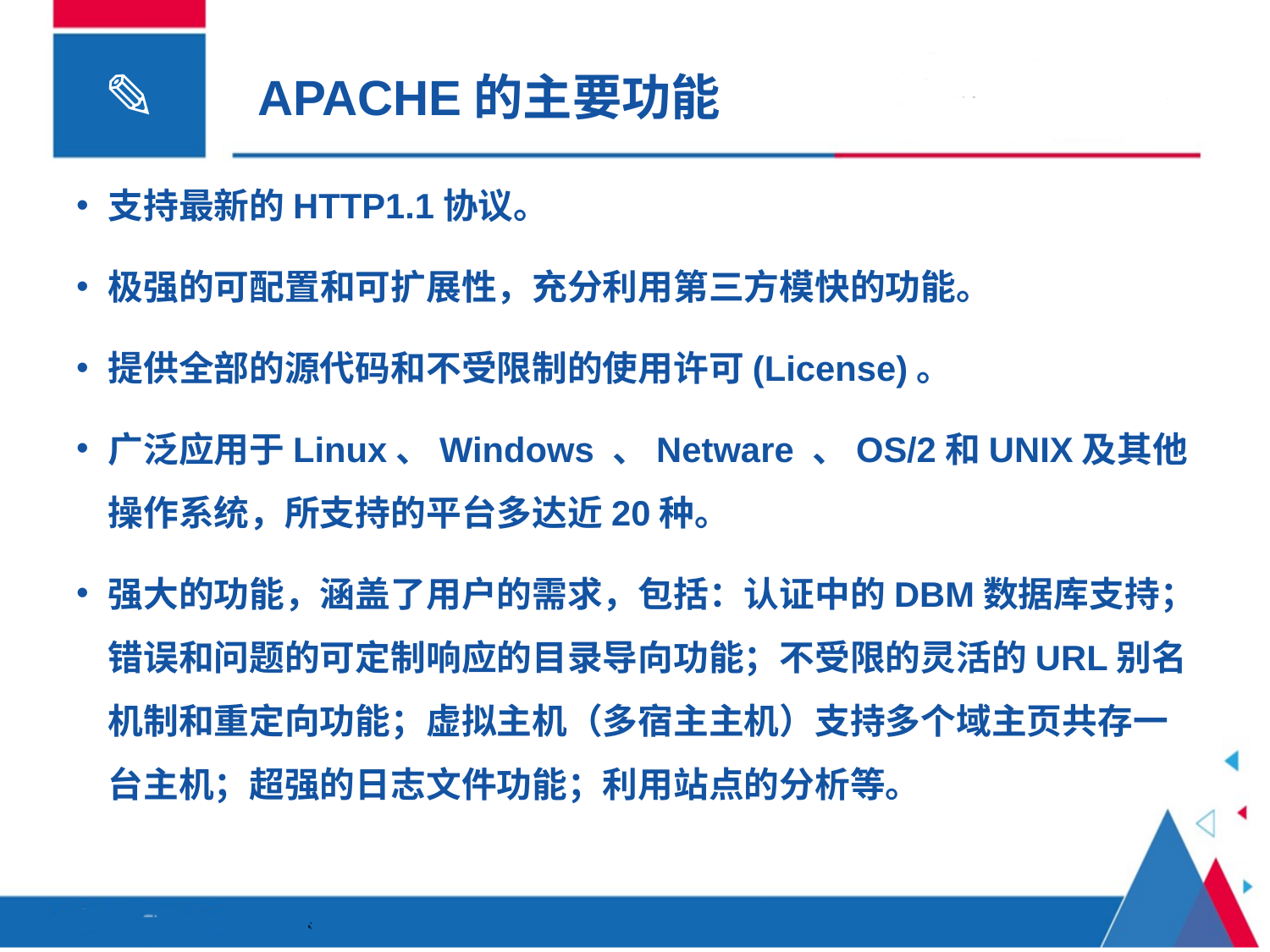

# APACHE的主要功能
支持最新的HTTP1.1协议。
极强的可配置和可扩展性，充分利用第三方模快的功能。
提供全部的源代码和不受限制的使用许可(License)。
广泛应用于Linux、Windows 、Netware 、OS/2和UNIX及其他操作系统，所支持的平台多达近20种。
强大的功能，涵盖了用户的需求，包括：认证中的DBM数据库支持；错误和问题的可定制响应的目录导向功能；不受限的灵活的URL别名机制和重定向功能；虚拟主机（多宿主主机）支持多个域主页共存一台主机；超强的日志文件功能；利用站点的分析等。